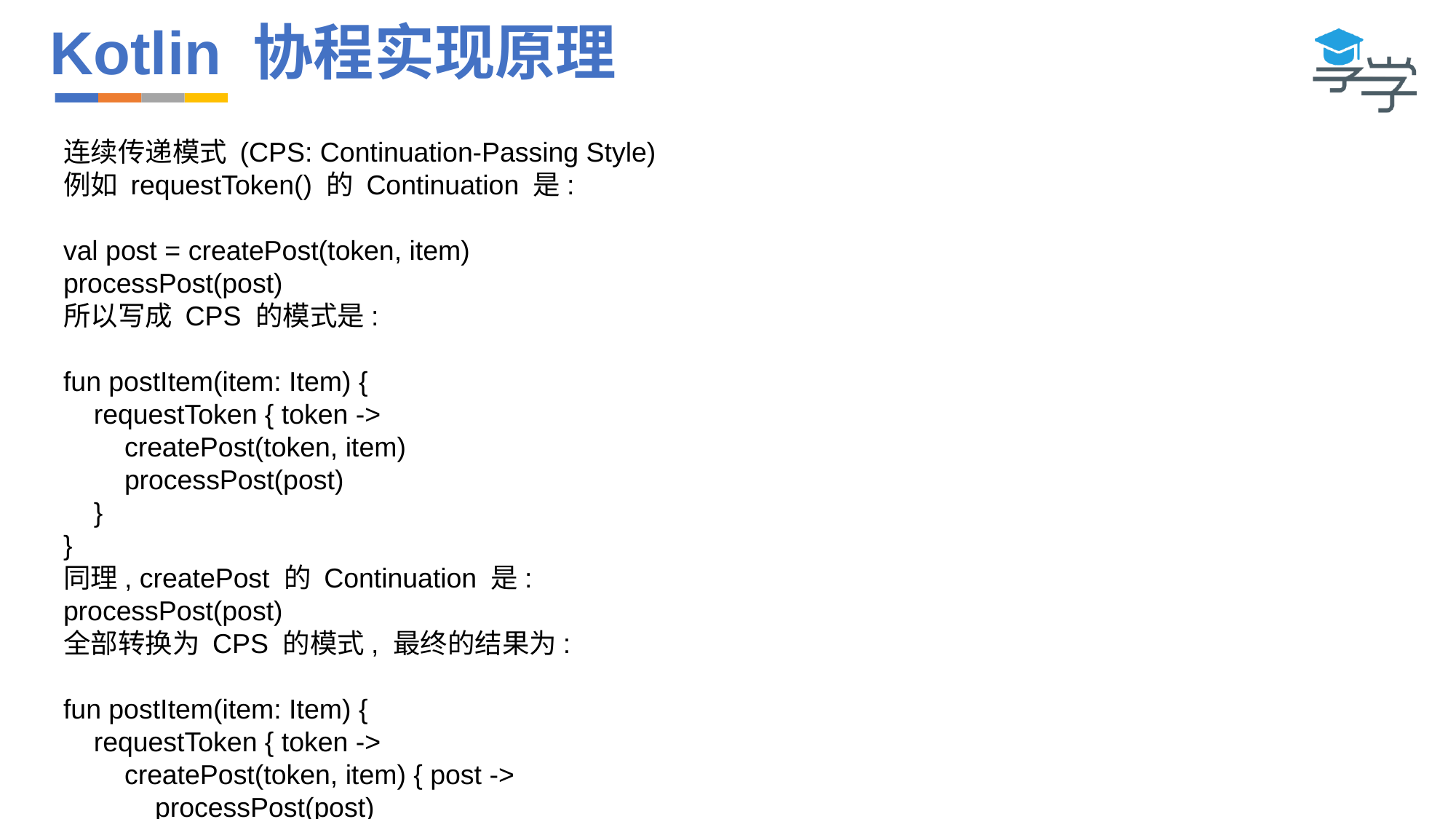

# Kotlin 协程实现原理
连续传递模式 (CPS: Continuation-Passing Style)
例如 requestToken() 的 Continuation 是:

val post = createPost(token, item)
processPost(post)
所以写成 CPS 的模式是:

fun postItem(item: Item) {
    requestToken { token ->
        createPost(token, item)
        processPost(post)
    }
}
同理, createPost 的 Continuation 是:
processPost(post)
全部转换为 CPS 的模式, 最终的结果为:

fun postItem(item: Item) {
    requestToken { token ->
        createPost(token, item) { post ->
            processPost(post)
        }
    }
}